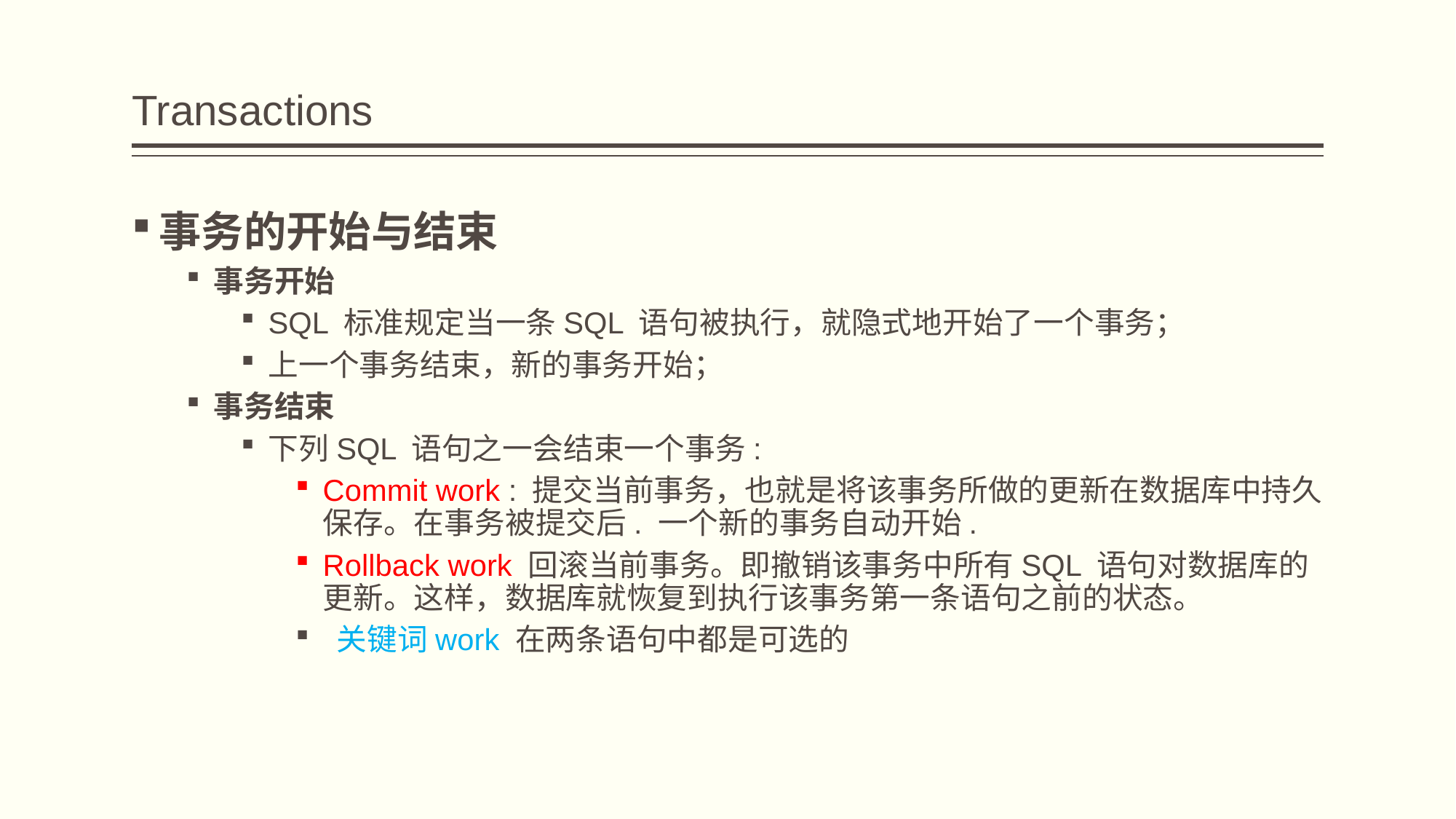

Transactions
事务的开始与结束
事务开始
SQL 标准规定当一条SQL 语句被执行，就隐式地开始了一个事务；
上一个事务结束，新的事务开始；
事务结束
下列SQL 语句之一会结束一个事务:
Commit work : 提交当前事务，也就是将该事务所做的更新在数据库中持久保存。在事务被提交后. 一个新的事务自动开始.
Rollback work 回滚当前事务。即撤销该事务中所有SQL 语句对数据库的更新。这样，数据库就恢复到执行该事务第一条语句之前的状态。
 关键词work 在两条语句中都是可选的